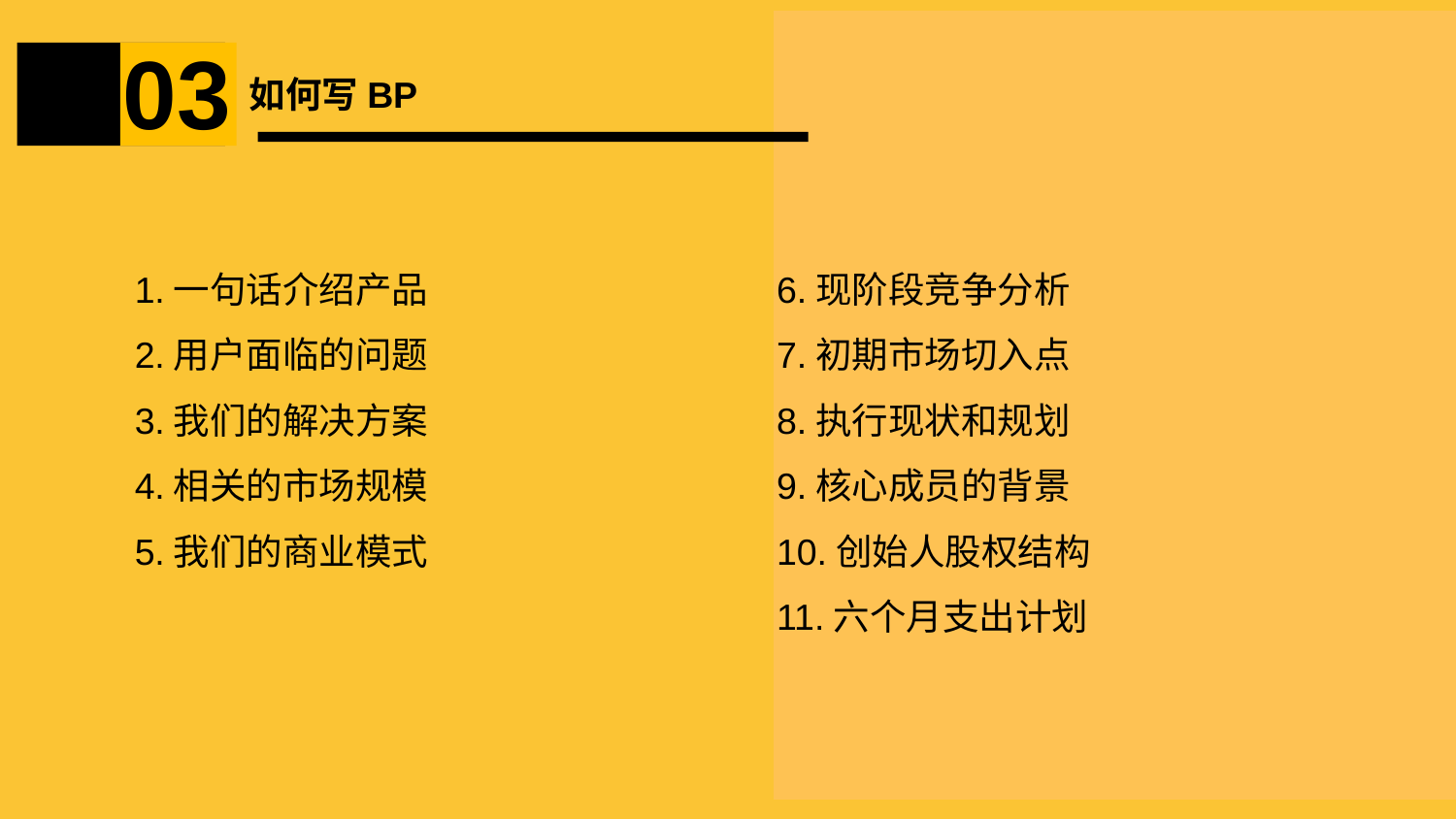

03

如何写BP
1.一句话介绍产品
2.用户面临的问题
3.我们的解决方案
4.相关的市场规模
5.我们的商业模式
6.现阶段竞争分析
7.初期市场切入点
8.执行现状和规划
9.核心成员的背景
10.创始人股权结构
11.六个月支出计划